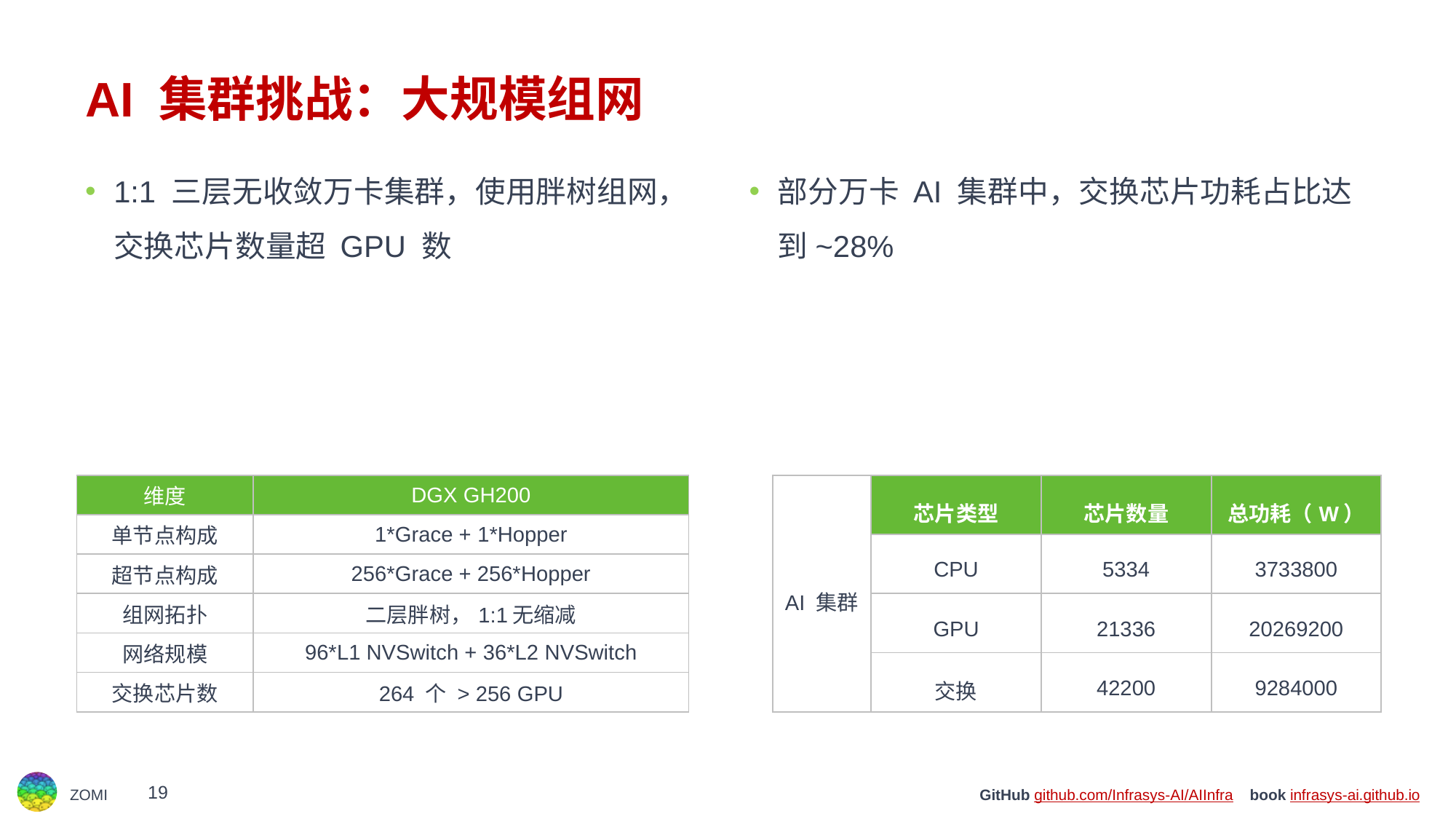

# AI 集群挑战：大规模组网
1:1 三层无收敛万卡集群，使用胖树组网，交换芯片数量超 GPU 数

部分万卡 AI 集群中，交换芯片功耗占比达到~28%

| 维度 | DGX GH200 |
| --- | --- |
| 单节点构成 | 1\*Grace + 1\*Hopper |
| 超节点构成 | 256\*Grace + 256\*Hopper |
| 组网拓扑 | 二层胖树，1:1无缩减 |
| 网络规模 | 96\*L1 NVSwitch + 36\*L2 NVSwitch |
| 交换芯片数 | 264 个 > 256 GPU |
| AI 集群 | 芯片类型 | 芯片数量 | 总功耗（W） |
| --- | --- | --- | --- |
| AI 集群 | CPU | 5334 | 3733800 |
|  | GPU | 21336 | 20269200 |
|  | 交换 | 42200 | 9284000 |